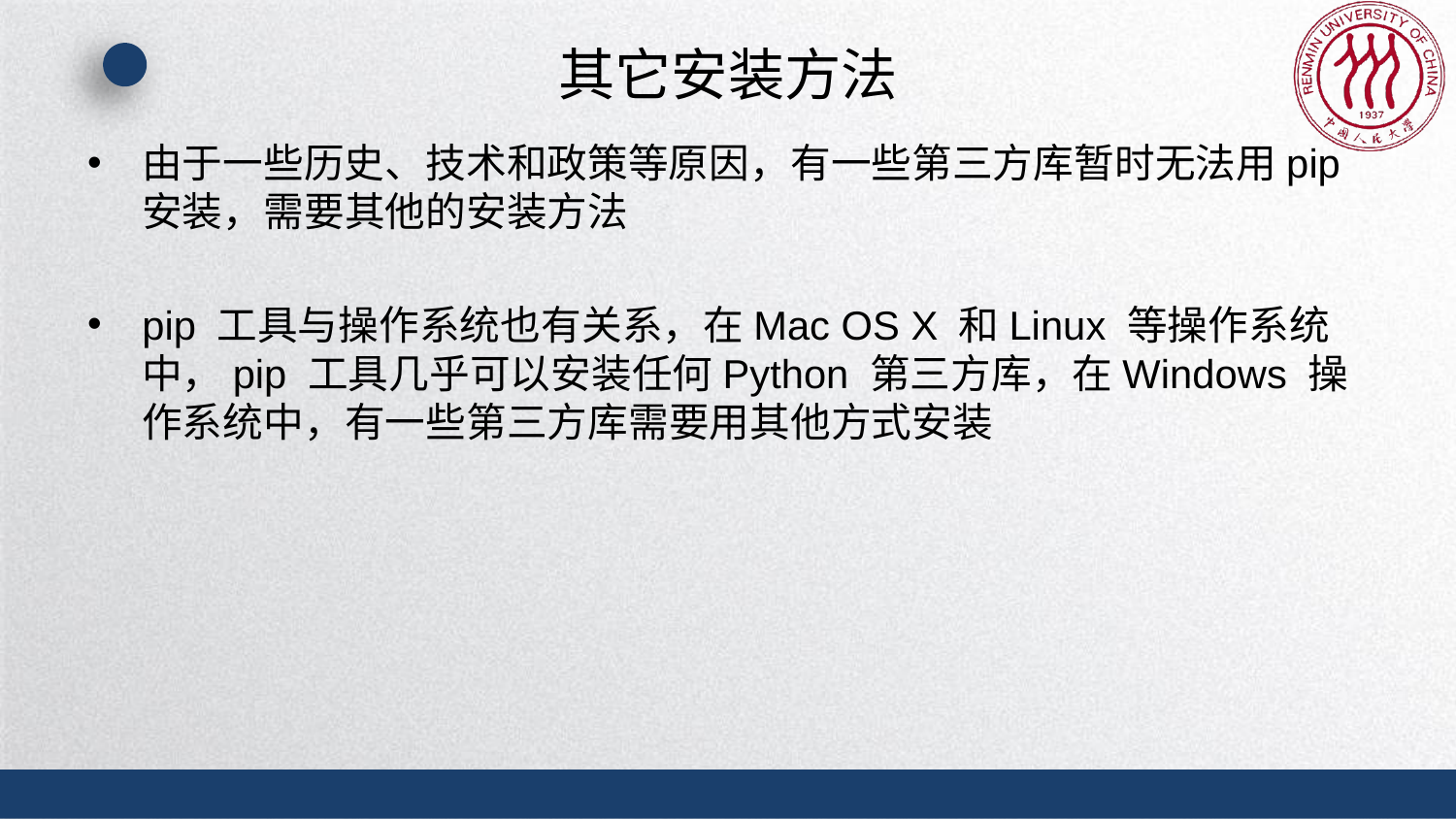

# 其它安装方法
由于一些历史、技术和政策等原因，有一些第三方库暂时无法用pip 安装，需要其他的安装方法

pip 工具与操作系统也有关系，在Mac OS X 和Linux 等操作系统中，pip 工具几乎可以安装任何Python 第三方库，在Windows 操作系统中，有一些第三方库需要用其他方式安装